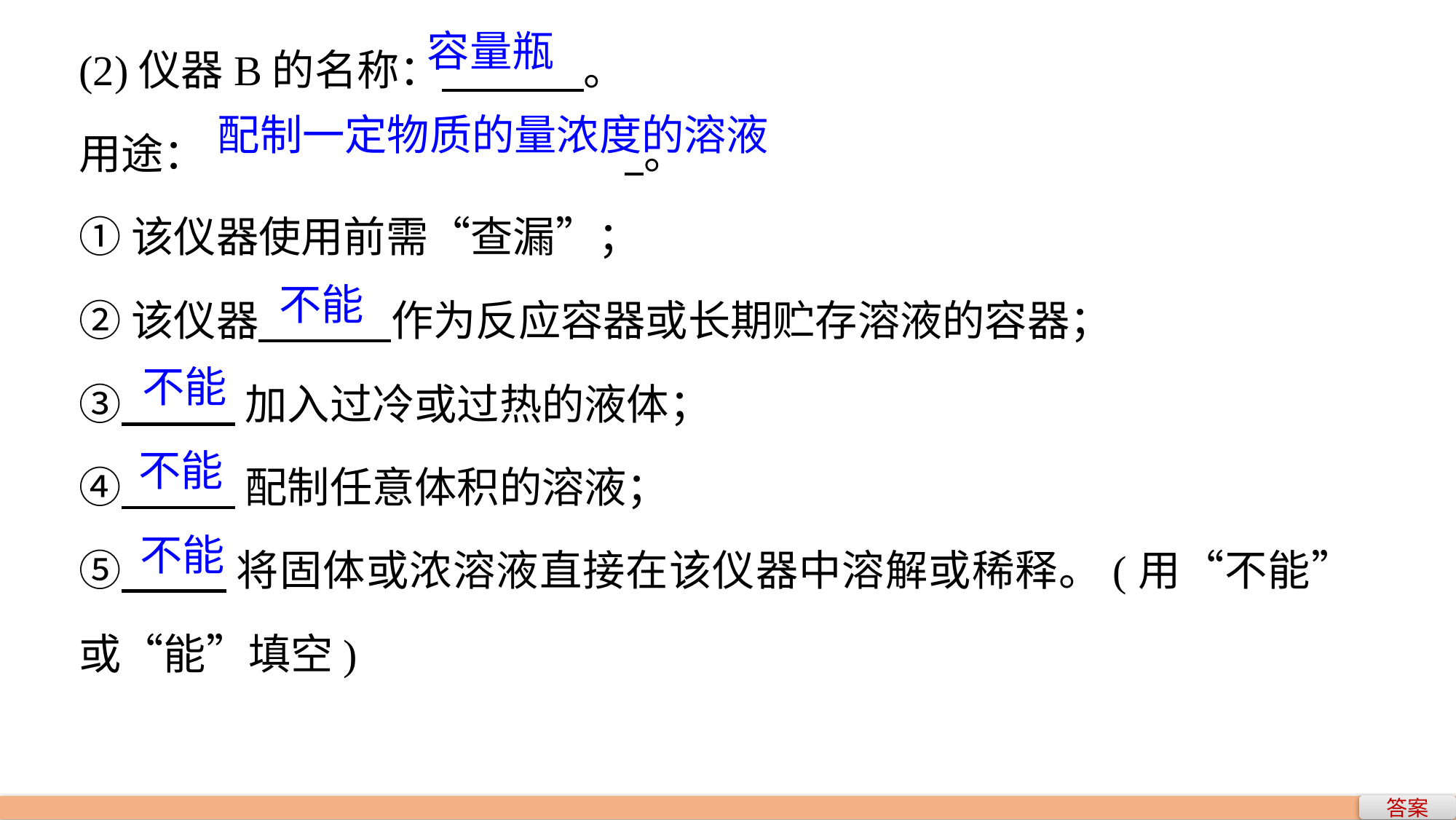

(2)仪器B的名称：               。
用途：				  。
①该仪器使用前需“查漏”；
②该仪器              作为反应容器或长期贮存溶液的容器；
③            加入过冷或过热的液体；
④            配制任意体积的溶液；
⑤          将固体或浓溶液直接在该仪器中溶解或稀释。(用“不能”或“能”填空)
容量瓶
配制一定物质的量浓度的溶液
不能
不能
不能
不能
答案